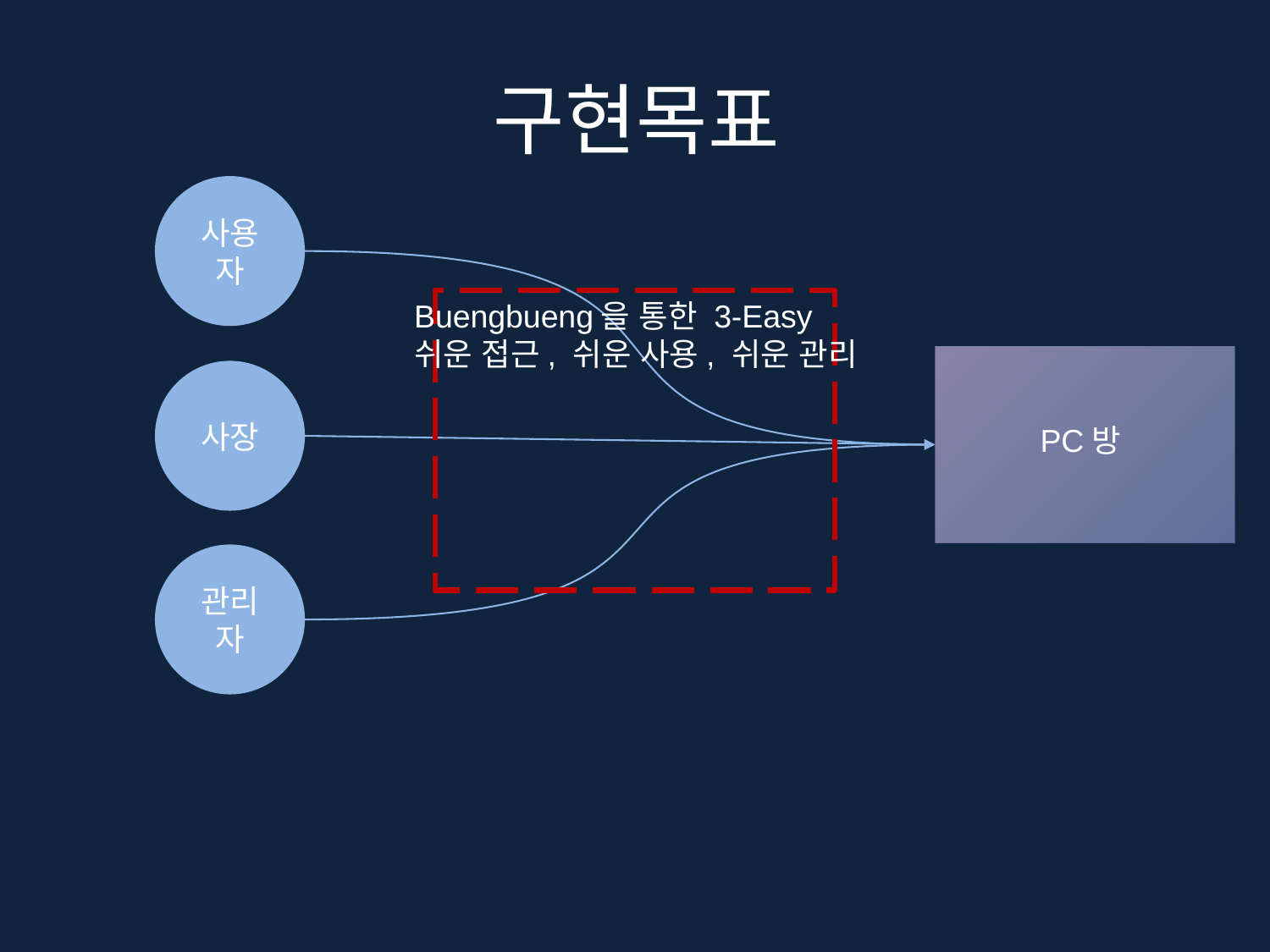

# 구현목표
사용자

Buengbueng을 통한 3-Easy
쉬운 접근, 쉬운 사용, 쉬운 관리
사장
PC방
관리자